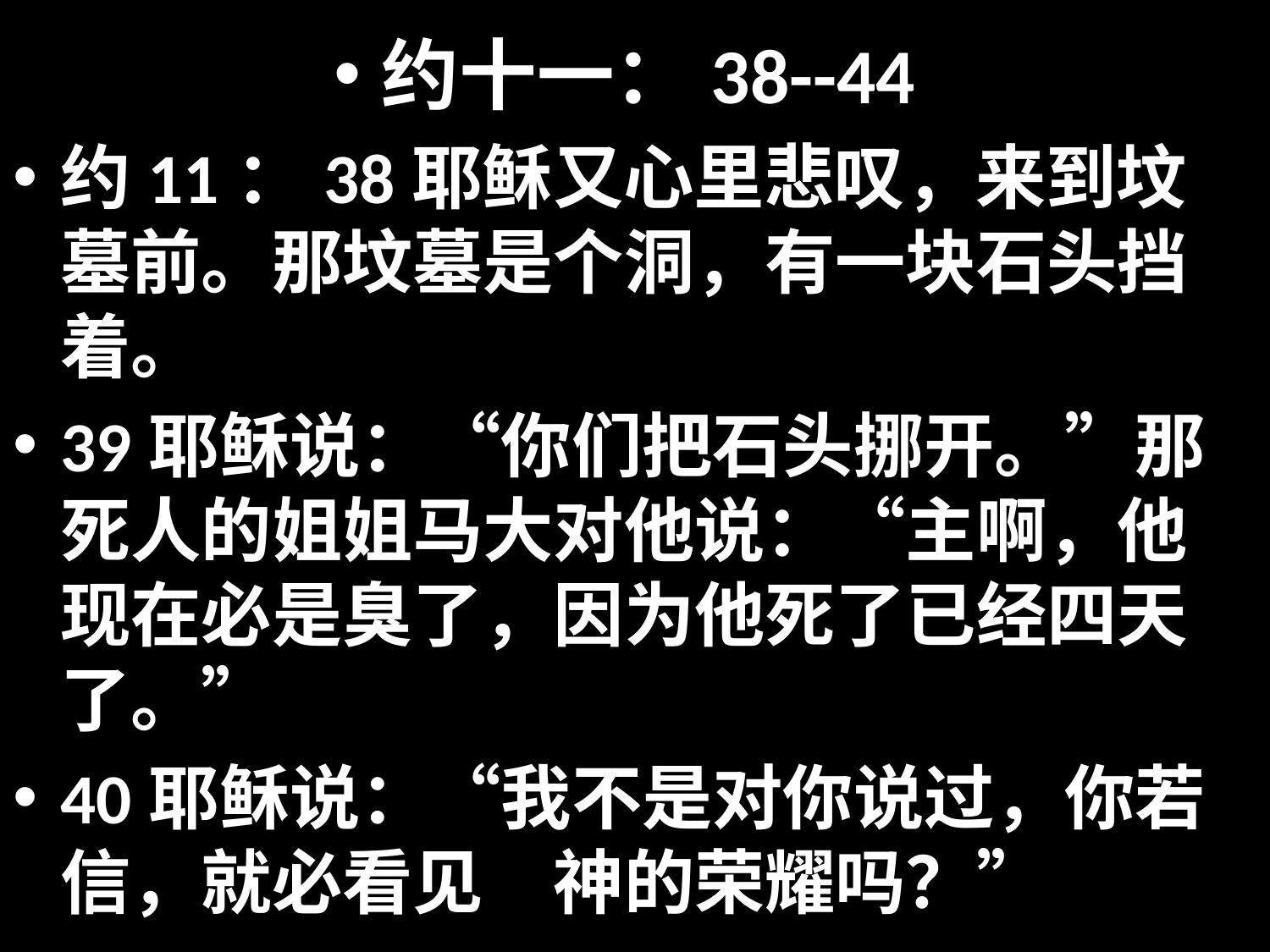

约十一：38--44
约11：38耶稣又心里悲叹，来到坟墓前。那坟墓是个洞，有一块石头挡着。
39耶稣说：“你们把石头挪开。”那死人的姐姐马大对他说：“主啊，他现在必是臭了，因为他死了已经四天了。”
40耶稣说：“我不是对你说过，你若信，就必看见　神的荣耀吗？”